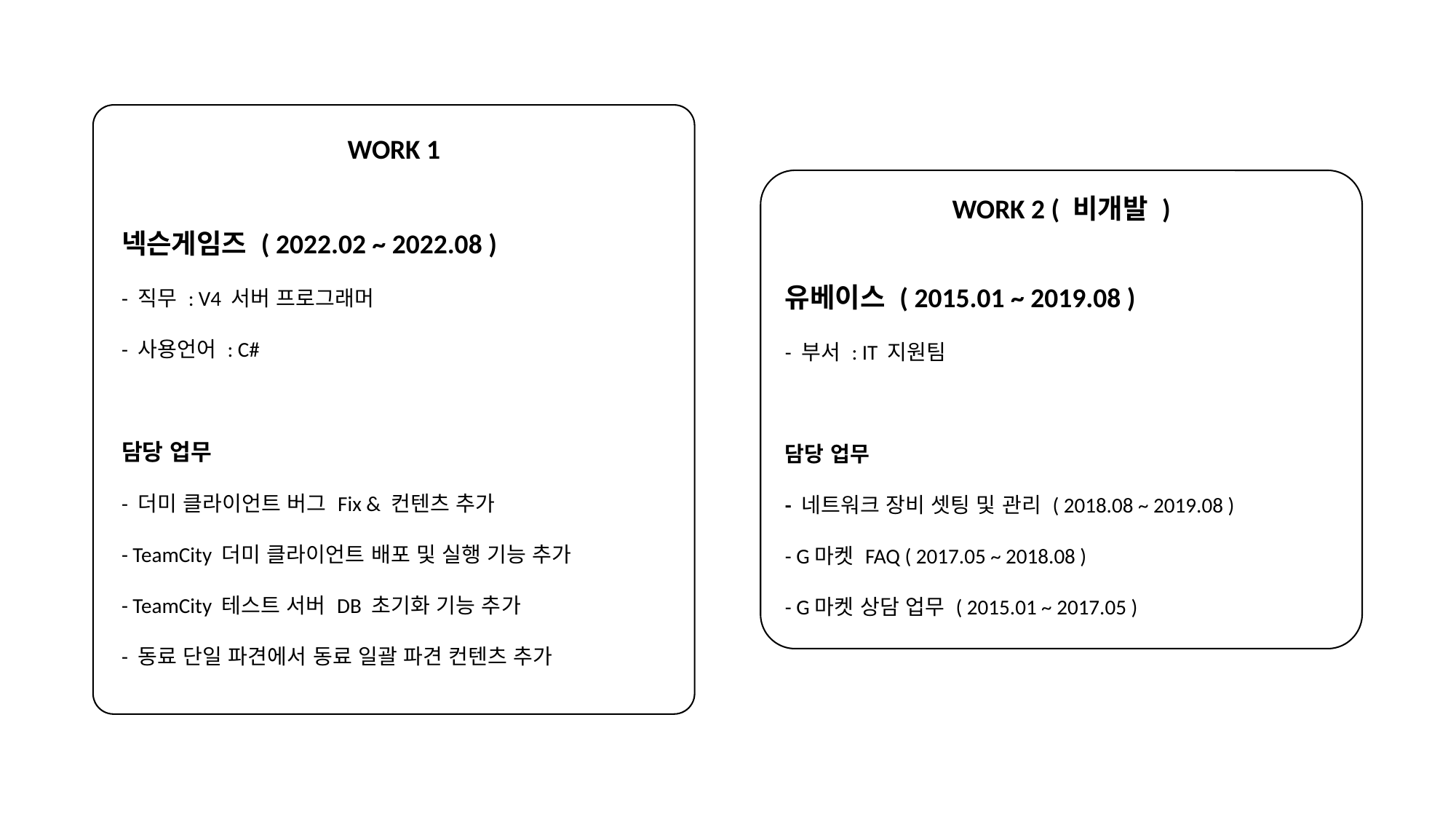

WORK 1
넥슨게임즈 ( 2022.02 ~ 2022.08 )

- 직무 : V4 서버 프로그래머
- 사용언어 : C#
담당 업무
- 더미 클라이언트 버그 Fix & 컨텐츠 추가
- TeamCity 더미 클라이언트 배포 및 실행 기능 추가
- TeamCity 테스트 서버 DB 초기화 기능 추가
- 동료 단일 파견에서 동료 일괄 파견 컨텐츠 추가

WORK 2 ( 비개발 )
유베이스 ( 2015.01 ~ 2019.08 )
- 부서 : IT 지원팀
담당 업무
- 네트워크 장비 셋팅 및 관리 ( 2018.08 ~ 2019.08 )
- G마켓 FAQ ( 2017.05 ~ 2018.08 )
- G마켓 상담 업무 ( 2015.01 ~ 2017.05 )